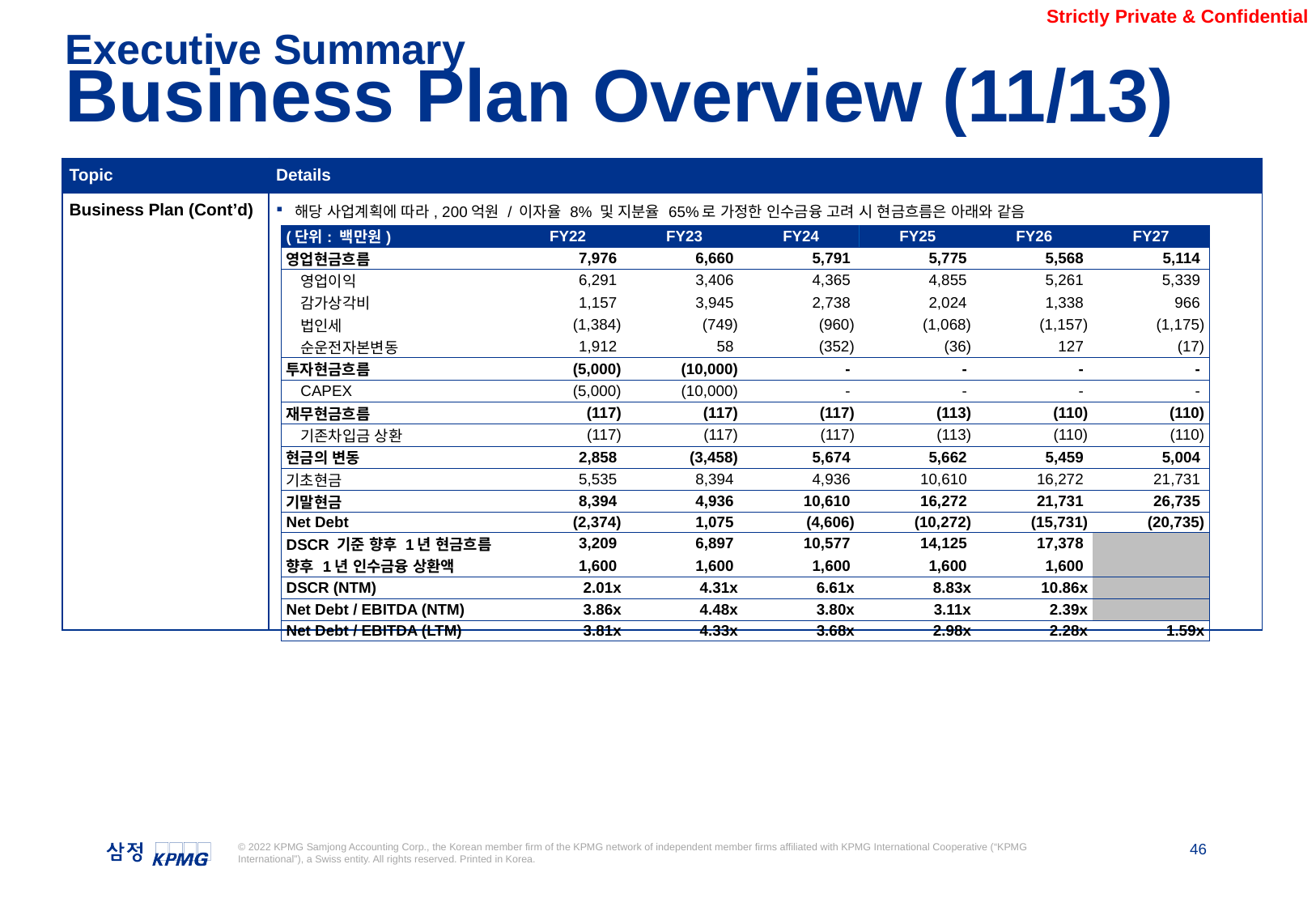

Executive Summary
Business Plan Overview (11/13)
| Topic | Details |
| --- | --- |
| Business Plan (Cont’d) | 해당 사업계획에 따라, 200억원 / 이자율 8% 및 지분율 65%로 가정한 인수금융 고려 시 현금흐름은 아래와 같음 ’ |
| (단위: 백만원) |  | FY22 | FY23 | FY24 | FY25 | FY26 | FY27 |
| --- | --- | --- | --- | --- | --- | --- | --- |
| 영업현금흐름 |  | 7,976 | 6,660 | 5,791 | 5,775 | 5,568 | 5,114 |
|  | 영업이익 | 6,291 | 3,406 | 4,365 | 4,855 | 5,261 | 5,339 |
|  | 감가상각비 | 1,157 | 3,945 | 2,738 | 2,024 | 1,338 | 966 |
|  | 법인세 | (1,384) | (749) | (960) | (1,068) | (1,157) | (1,175) |
|  | 순운전자본변동 | 1,912 | 58 | (352) | (36) | 127 | (17) |
| 투자현금흐름 |  | (5,000) | (10,000) | - | - | - | - |
|  | CAPEX | (5,000) | (10,000) | - | - | - | - |
| 재무현금흐름 |  | (117) | (117) | (117) | (113) | (110) | (110) |
|  | 기존차입금 상환 | (117) | (117) | (117) | (113) | (110) | (110) |
| 현금의 변동 |  | 2,858 | (3,458) | 5,674 | 5,662 | 5,459 | 5,004 |
| 기초현금 |  | 5,535 | 8,394 | 4,936 | 10,610 | 16,272 | 21,731 |
| 기말현금 |  | 8,394 | 4,936 | 10,610 | 16,272 | 21,731 | 26,735 |
| Net Debt |  | (2,374) | 1,075 | (4,606) | (10,272) | (15,731) | (20,735) |
| DSCR 기준 향후 1년 현금흐름 |  | 3,209 | 6,897 | 10,577 | 14,125 | 17,378 |  |
| 향후 1년 인수금융 상환액 |  | 1,600 | 1,600 | 1,600 | 1,600 | 1,600 |  |
| DSCR (NTM) |  | 2.01x | 4.31x | 6.61x | 8.83x | 10.86x |  |
| Net Debt / EBITDA (NTM) |  | 3.86x | 4.48x | 3.80x | 3.11x | 2.39x |  |
| Net Debt / EBITDA (LTM) |  | 3.81x | 4.33x | 3.68x | 2.98x | 2.28x | 1.59x |